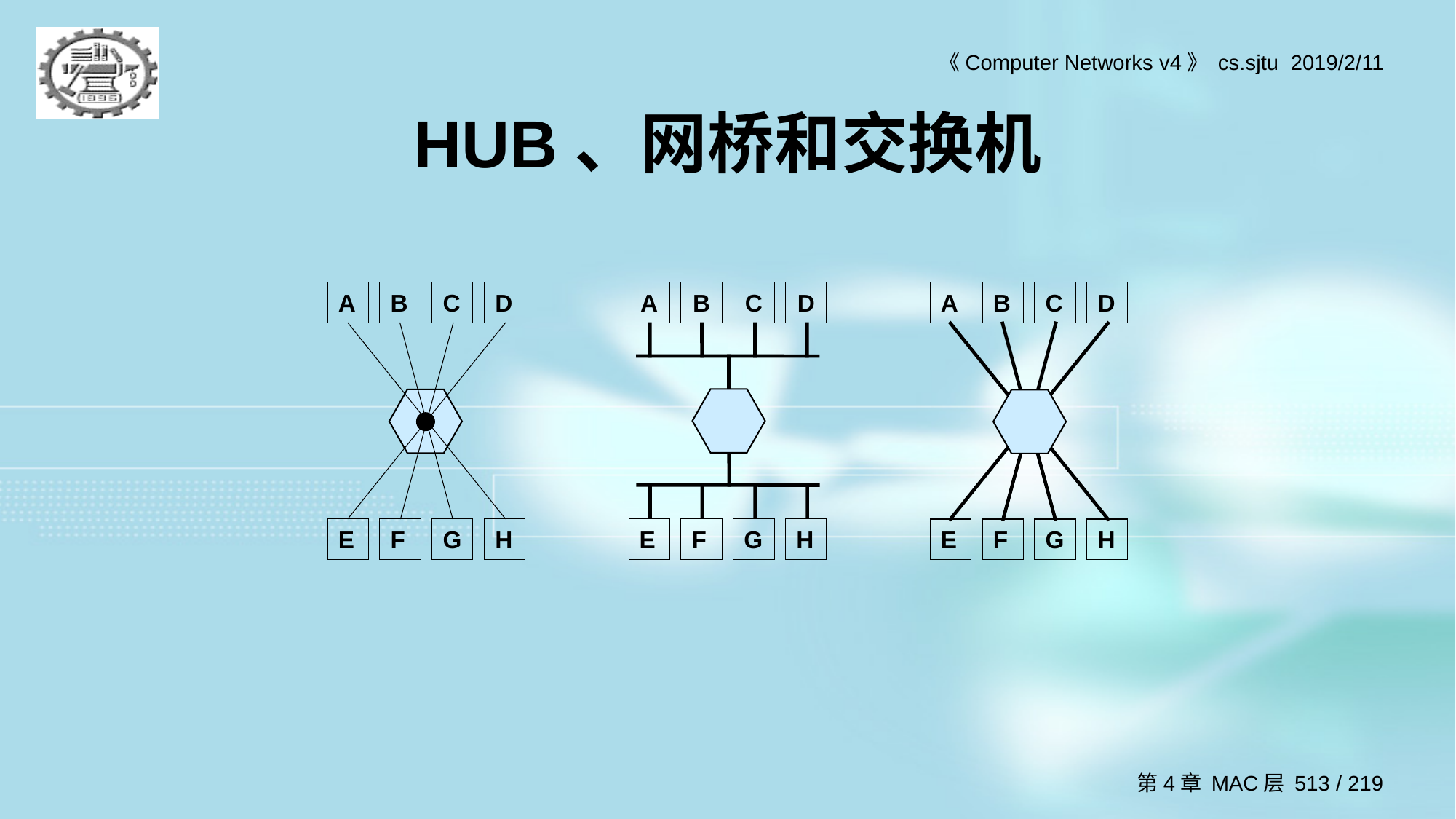

# HUB、网桥和交换机
A
B
C
D

E
F
G
H
A
B
C
D

E
F
G
H
A
B
C
D

E
F
G
H